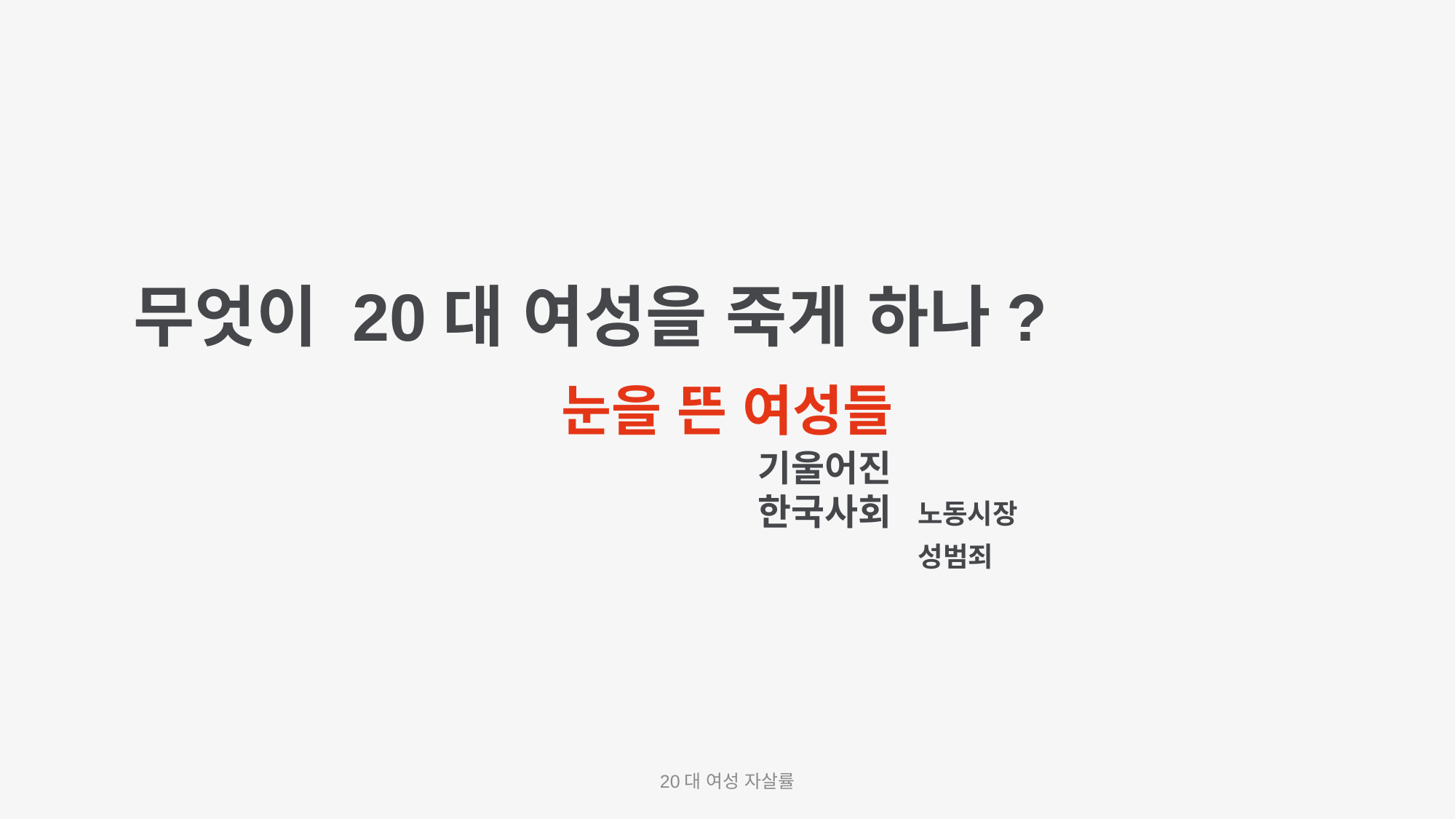

# 무엇이 20대 여성을 죽게 하나?
눈을 뜬 여성들
기울어진 한국사회
노동시장
성범죄
20대 여성 자살률